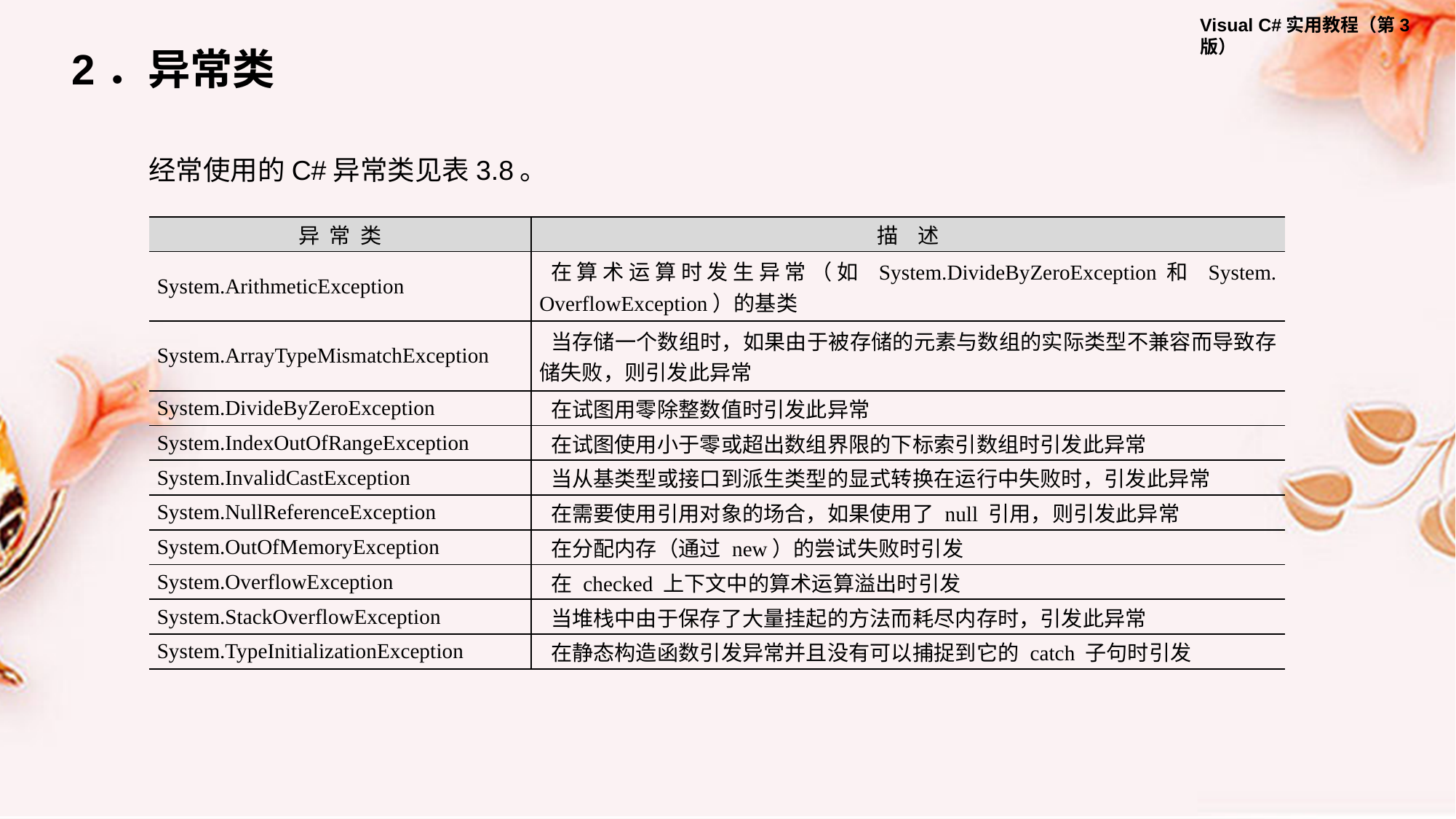

2．异常类
经常使用的C#异常类见表3.8。
| 异 常 类 | 描 述 |
| --- | --- |
| System.ArithmeticException | 在算术运算时发生异常（如 System.DivideByZeroException和 System. OverflowException）的基类 |
| System.ArrayTypeMismatchException | 当存储一个数组时，如果由于被存储的元素与数组的实际类型不兼容而导致存储失败，则引发此异常 |
| System.DivideByZeroException | 在试图用零除整数值时引发此异常 |
| System.IndexOutOfRangeException | 在试图使用小于零或超出数组界限的下标索引数组时引发此异常 |
| System.InvalidCastException | 当从基类型或接口到派生类型的显式转换在运行中失败时，引发此异常 |
| System.NullReferenceException | 在需要使用引用对象的场合，如果使用了 null 引用，则引发此异常 |
| System.OutOfMemoryException | 在分配内存（通过 new）的尝试失败时引发 |
| System.OverflowException | 在 checked 上下文中的算术运算溢出时引发 |
| System.StackOverflowException | 当堆栈中由于保存了大量挂起的方法而耗尽内存时，引发此异常 |
| System.TypeInitializationException | 在静态构造函数引发异常并且没有可以捕捉到它的 catch 子句时引发 |